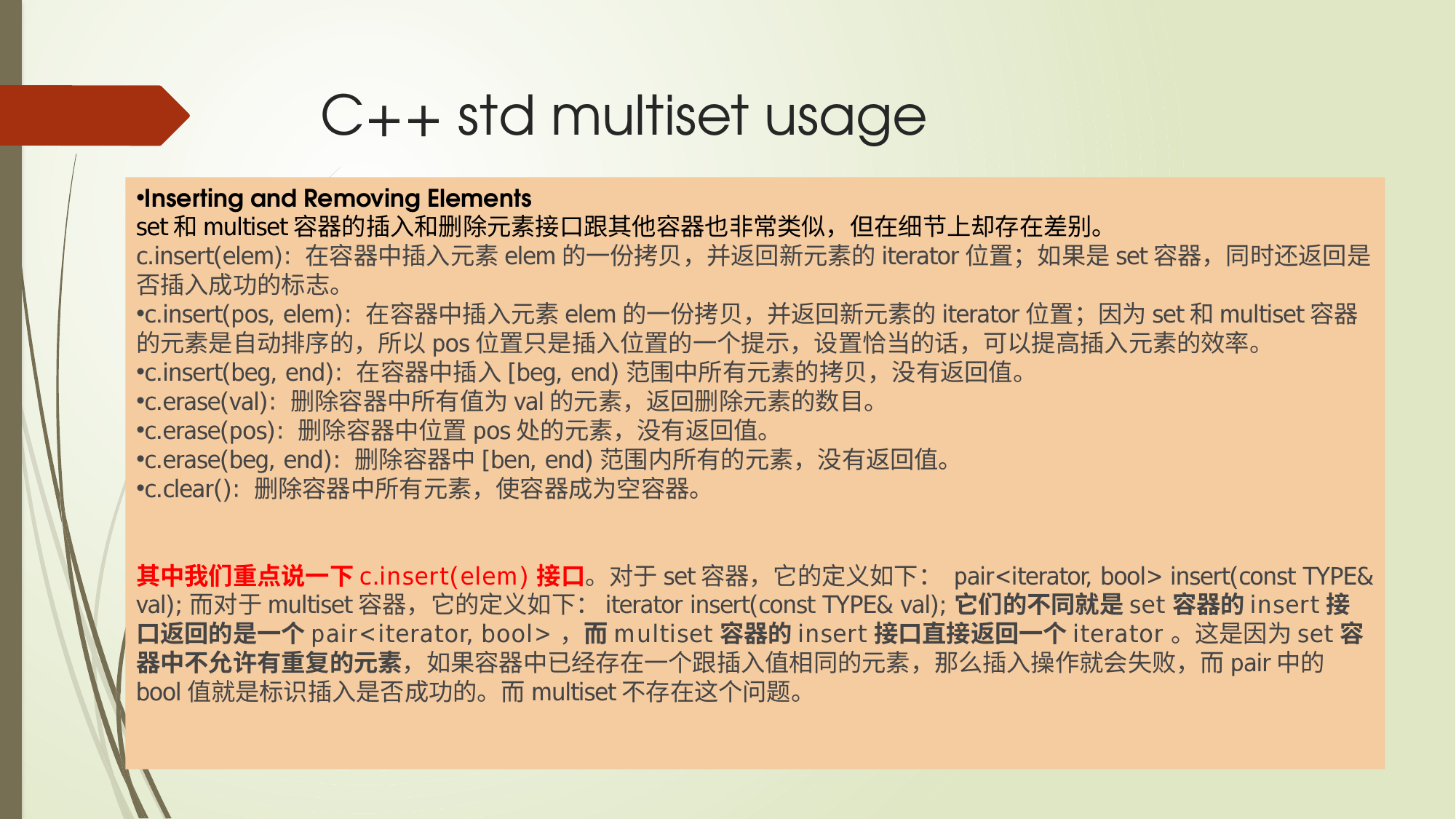

# C++ std multiset usage
Inserting and Removing Elements
set和multiset容器的插入和删除元素接口跟其他容器也非常类似，但在细节上却存在差别。
c.insert(elem): 在容器中插入元素elem的一份拷贝，并返回新元素的iterator位置；如果是set容器，同时还返回是否插入成功的标志。
c.insert(pos, elem): 在容器中插入元素elem的一份拷贝，并返回新元素的iterator位置；因为set和multiset容器的元素是自动排序的，所以pos位置只是插入位置的一个提示，设置恰当的话，可以提高插入元素的效率。
c.insert(beg, end): 在容器中插入[beg, end)范围中所有元素的拷贝，没有返回值。
c.erase(val): 删除容器中所有值为val的元素，返回删除元素的数目。
c.erase(pos): 删除容器中位置pos处的元素，没有返回值。
c.erase(beg, end): 删除容器中[ben, end)范围内所有的元素，没有返回值。
c.clear(): 删除容器中所有元素，使容器成为空容器。

其中我们重点说一下c.insert(elem)接口。对于set容器，它的定义如下： pair<iterator, bool> insert(const TYPE& val);而对于multiset容器，它的定义如下：iterator insert(const TYPE& val);它们的不同就是set容器的insert接口返回的是一个pair<iterator, bool>，而multiset容器的insert接口直接返回一个iterator。这是因为set容器中不允许有重复的元素，如果容器中已经存在一个跟插入值相同的元素，那么插入操作就会失败，而pair中的bool值就是标识插入是否成功的。而multiset不存在这个问题。